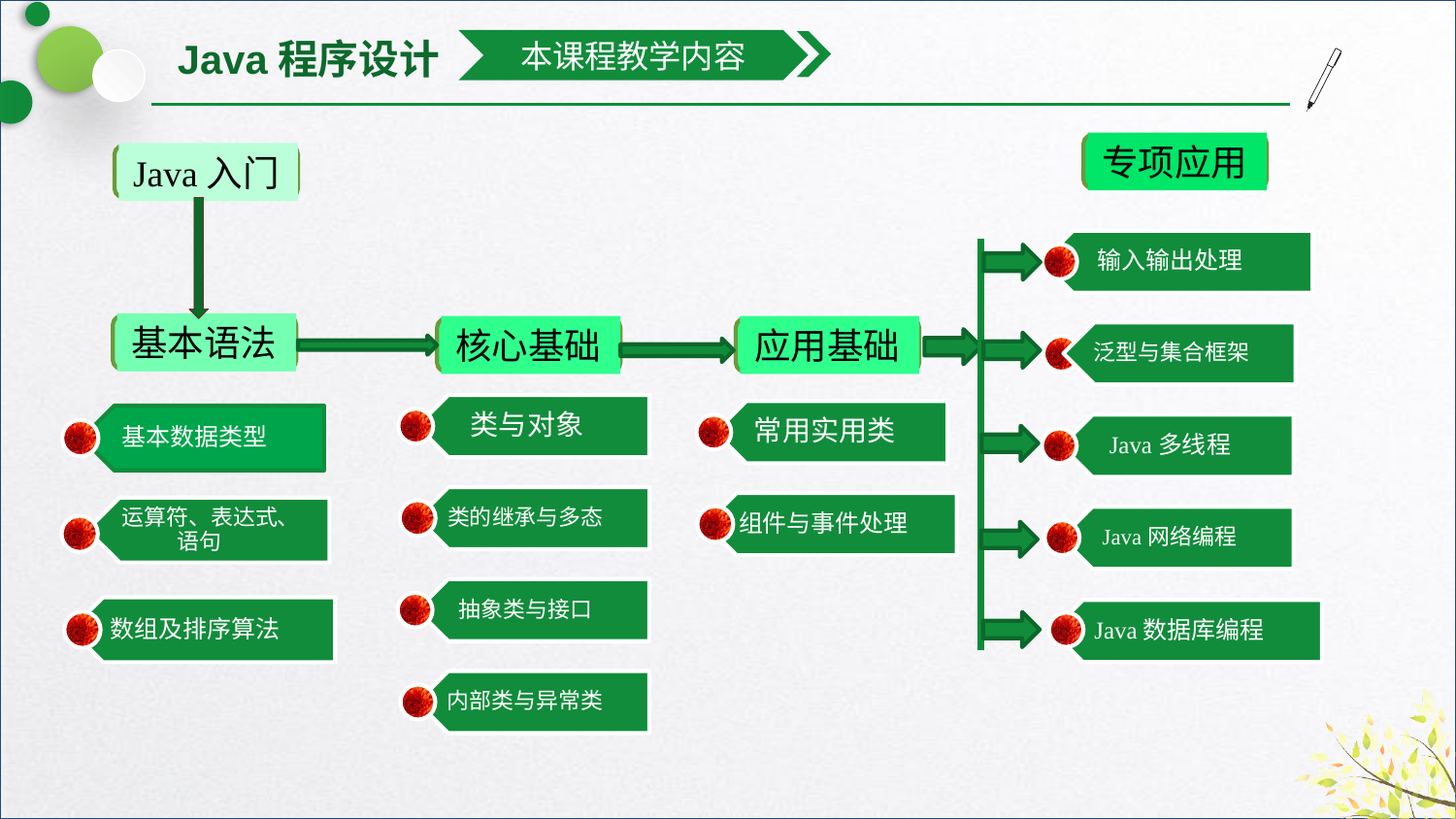

本课程教学内容

专项应用

Java入门

输入输出处理
Java数据库编程
Java多线程
Java网络编程
泛型与集合框架

基本语法

核心基础

应用基础

基本数据类型
运算符、表达式、语句
数组及排序算法
常用实用类
组件与事件处理
类与对象
类的继承与多态
抽象类与接口
内部类与异常类